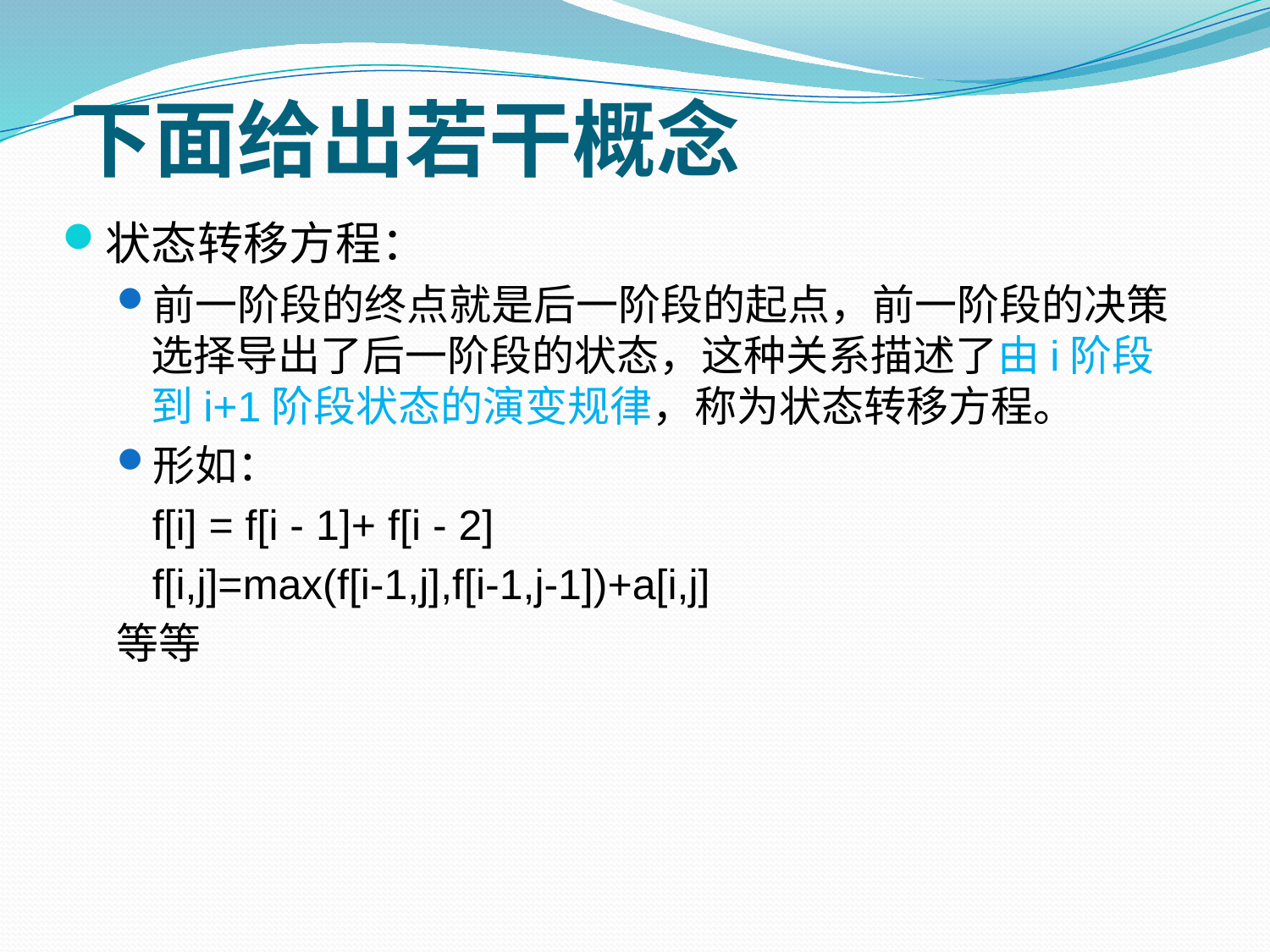

# 下面给出若干概念
状态转移方程：
前一阶段的终点就是后一阶段的起点，前一阶段的决策选择导出了后一阶段的状态，这种关系描述了由i阶段到i+1阶段状态的演变规律，称为状态转移方程。
形如：
   f[i] = f[i - 1]+ f[i - 2]
   f[i,j]=max(f[i-1,j],f[i-1,j-1])+a[i,j]
等等